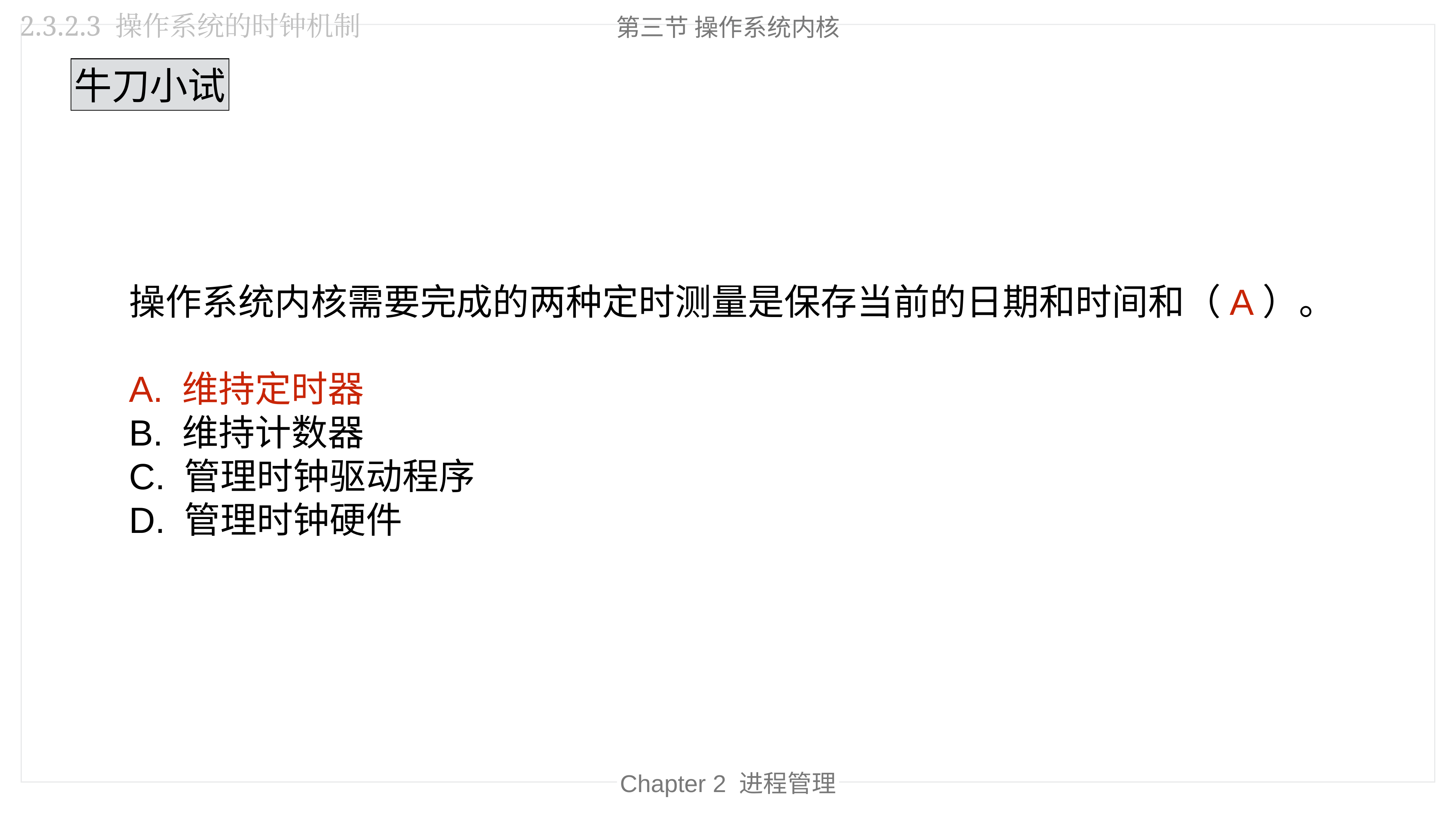

2.3.2.3 操作系统的时钟机制
第三节 操作系统内核
牛刀小试
操作系统内核需要完成的两种定时测量是保存当前的日期和时间和（A）。

A. 维持定时器
B. 维持计数器
C. 管理时钟驱动程序
D. 管理时钟硬件
Chapter 2 进程管理